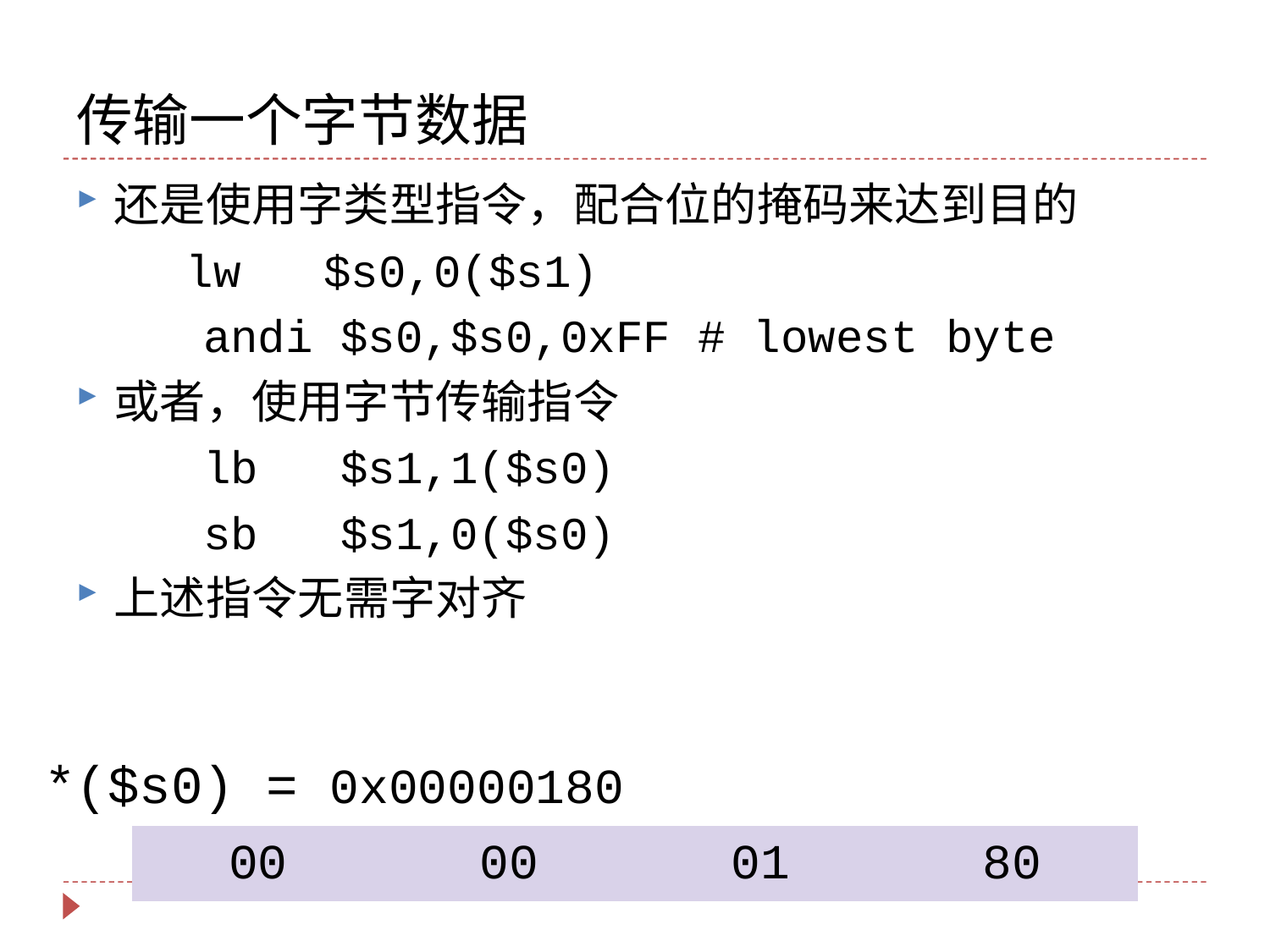

# 传输一个字节数据
还是使用字类型指令，配合位的掩码来达到目的
    lw   $s0,0($s1)
	andi $s0,$s0,0xFF # lowest byte
或者，使用字节传输指令
	lb   $s1,1($s0)
	sb   $s1,0($s0)
上述指令无需字对齐

*($s0) = 0x00000180
| 00 | 00 | 01 | 80 |
| --- | --- | --- | --- |